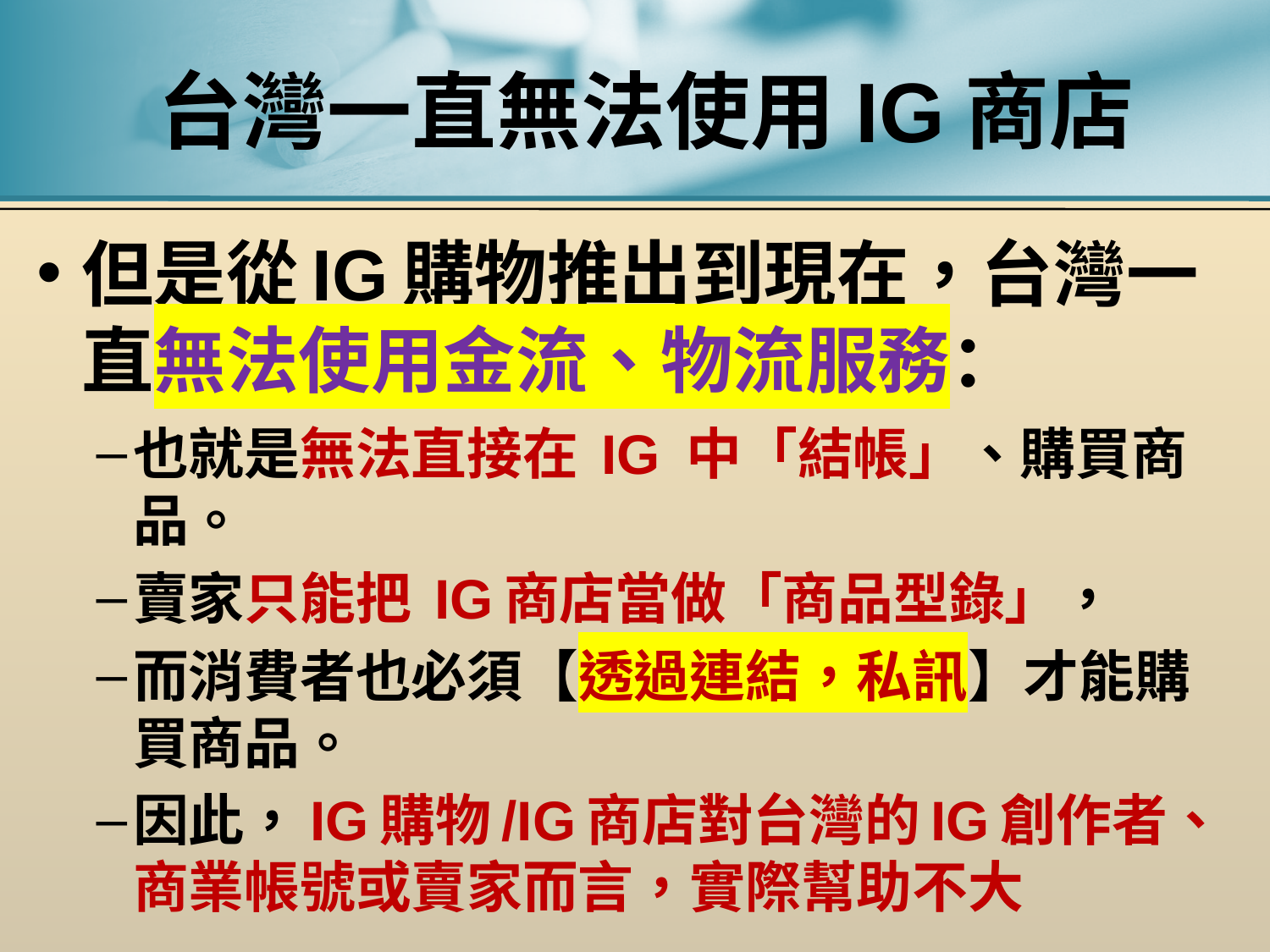

# 台灣一直無法使用IG商店
但是從IG購物推出到現在，台灣一直無法使用金流、物流服務：
也就是無法直接在 IG 中「結帳」、購買商品。
賣家只能把 IG商店當做「商品型錄」，
而消費者也必須【透過連結，私訊】才能購買商品。
因此，IG購物/IG商店對台灣的IG創作者、商業帳號或賣家而言，實際幫助不大